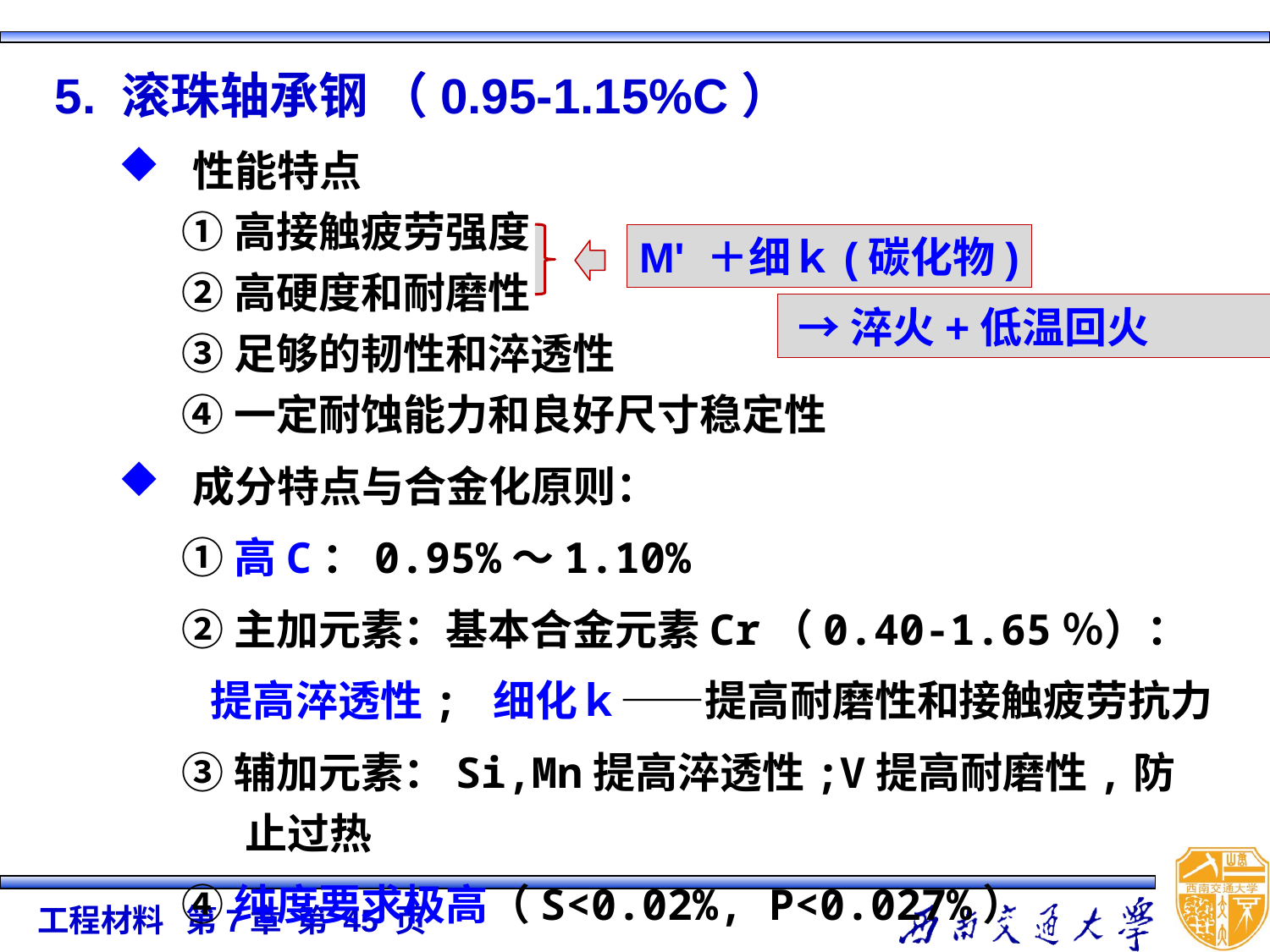

5. 滚珠轴承钢 （0.95-1.15%C）
性能特点
①高接触疲劳强度
②高硬度和耐磨性
③足够的韧性和淬透性
④一定耐蚀能力和良好尺寸稳定性
成分特点与合金化原则：
①高C：0.95%～1.10%
②主加元素：基本合金元素Cr（0.40-1.65％）：
  提高淬透性; 细化ｋ——提高耐磨性和接触疲劳抗力
③辅加元素：Si,Mn提高淬透性;V提高耐磨性,防止过热
④纯度要求极高（S<0.02%, P<0.027%）

M' ＋细ｋ(碳化物)

→淬火+低温回火